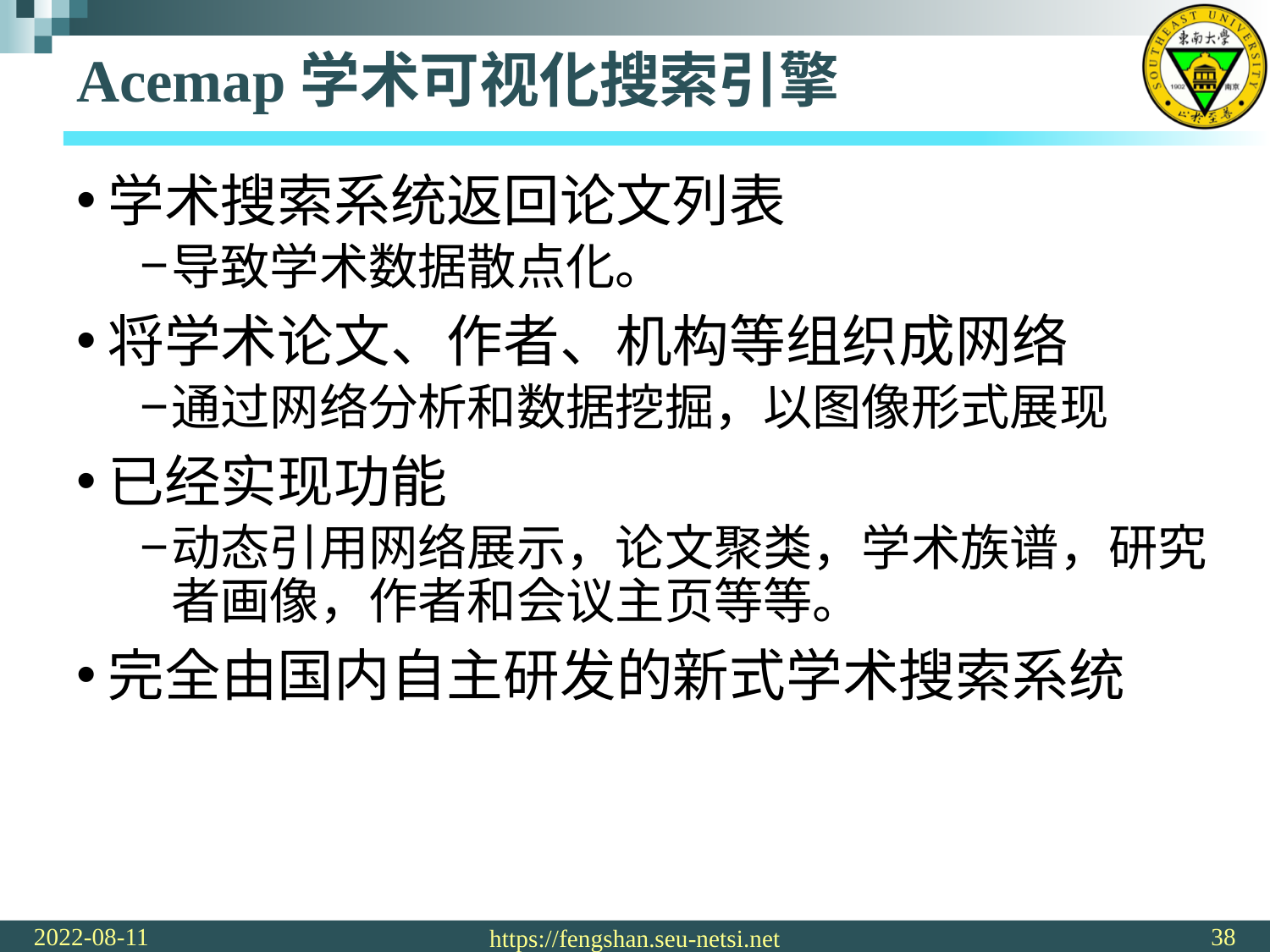

# Acemap学术可视化搜索引擎
学术搜索系统返回论文列表
导致学术数据散点化。
将学术论文、作者、机构等组织成网络
通过网络分析和数据挖掘，以图像形式展现
已经实现功能
动态引用网络展示，论文聚类，学术族谱，研究者画像，作者和会议主页等等。
完全由国内自主研发的新式学术搜索系统

2022-08-11
38
https://fengshan.seu-netsi.net